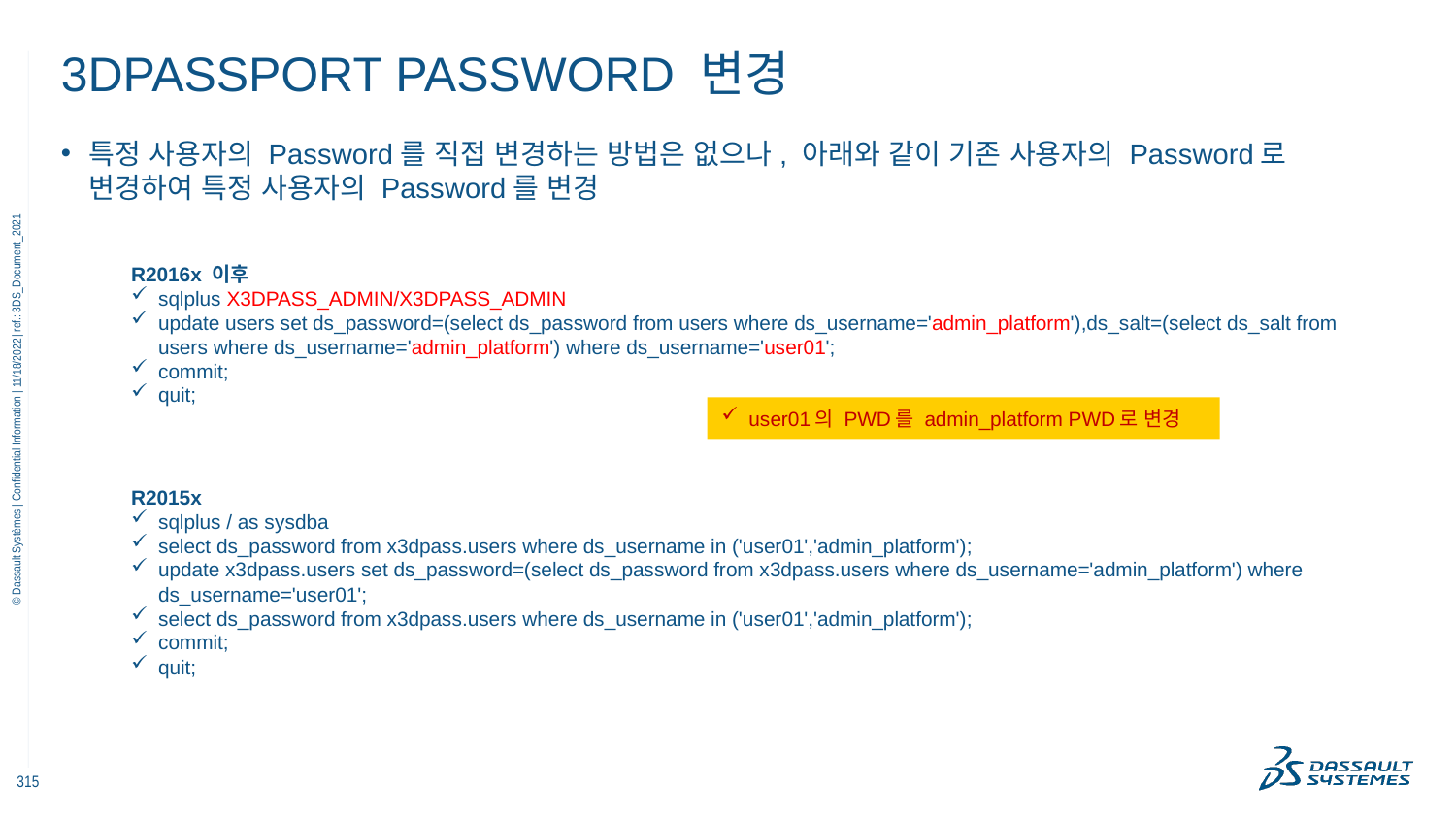

# 3DPassport Password 변경
특정 사용자의 Password를 직접 변경하는 방법은 없으나, 아래와 같이 기존 사용자의 Password로
변경하여 특정 사용자의 Password를 변경
R2016x 이후
sqlplus X3DPASS_ADMIN/X3DPASS_ADMIN
update users set ds_password=(select ds_password from users where ds_username='admin_platform'),ds_salt=(select ds_salt from users where ds_username='admin_platform') where ds_username='user01';
commit;
quit;
11/18/2022
user01의 PWD를 admin_platform PWD로 변경
R2015x
sqlplus / as sysdba
select ds_password from x3dpass.users where ds_username in ('user01','admin_platform');
update x3dpass.users set ds_password=(select ds_password from x3dpass.users where ds_username='admin_platform') where ds_username='user01';
select ds_password from x3dpass.users where ds_username in ('user01','admin_platform');
commit;
quit;